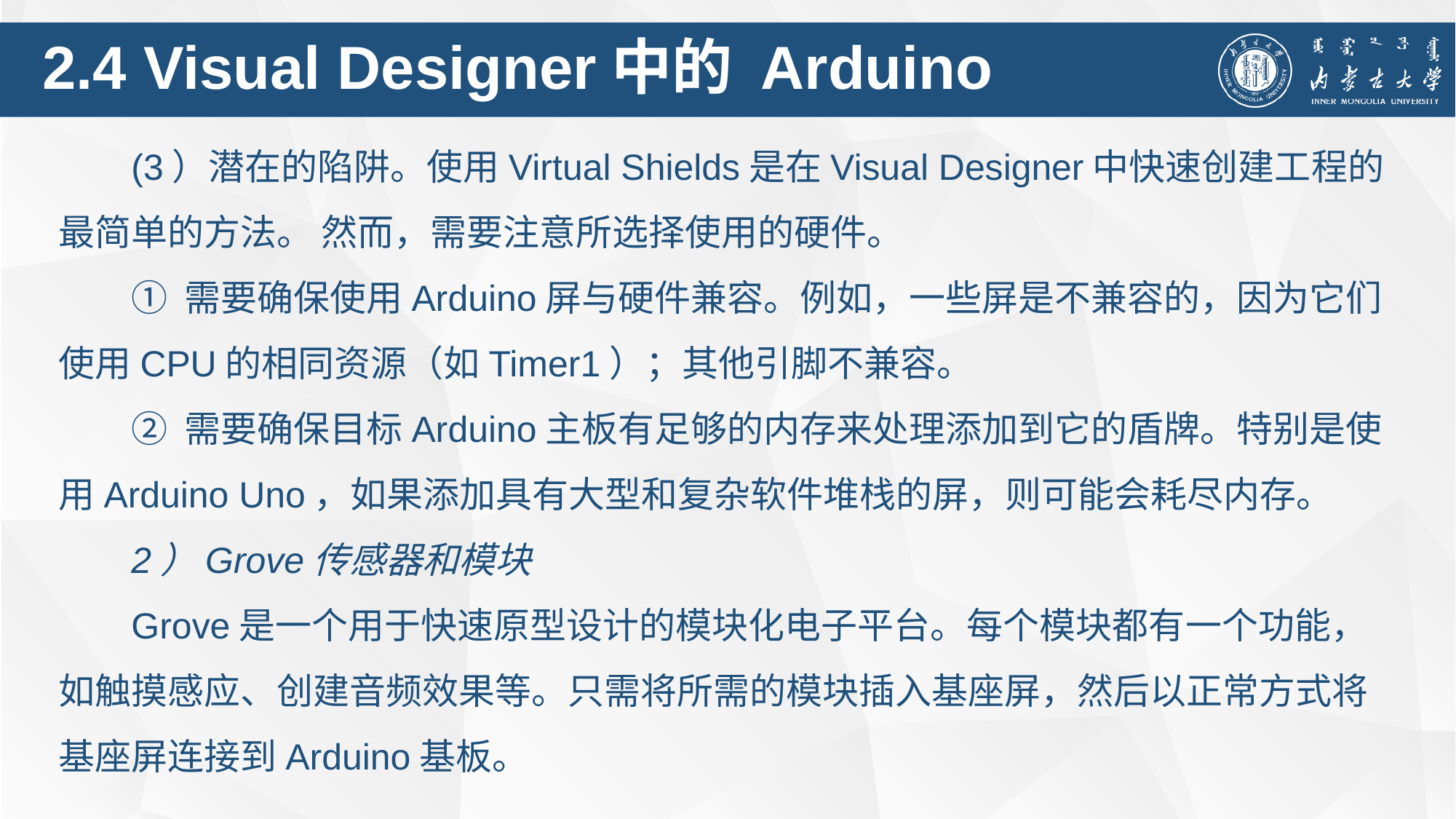

2.4 Visual Designer中的 Arduino

(3）潜在的陷阱。使用Virtual Shields是在Visual Designer中快速创建工程的最简单的方法。 然而，需要注意所选择使用的硬件。
① 需要确保使用Arduino屏与硬件兼容。例如，一些屏是不兼容的，因为它们使用CPU的相同资源（如Timer1）；其他引脚不兼容。
② 需要确保目标Arduino主板有足够的内存来处理添加到它的盾牌。特别是使用Arduino Uno，如果添加具有大型和复杂软件堆栈的屏，则可能会耗尽内存。
2）Grove传感器和模块
Grove是一个用于快速原型设计的模块化电子平台。每个模块都有一个功能，如触摸感应、创建音频效果等。只需将所需的模块插入基座屏，然后以正常方式将基座屏连接到Arduino基板。